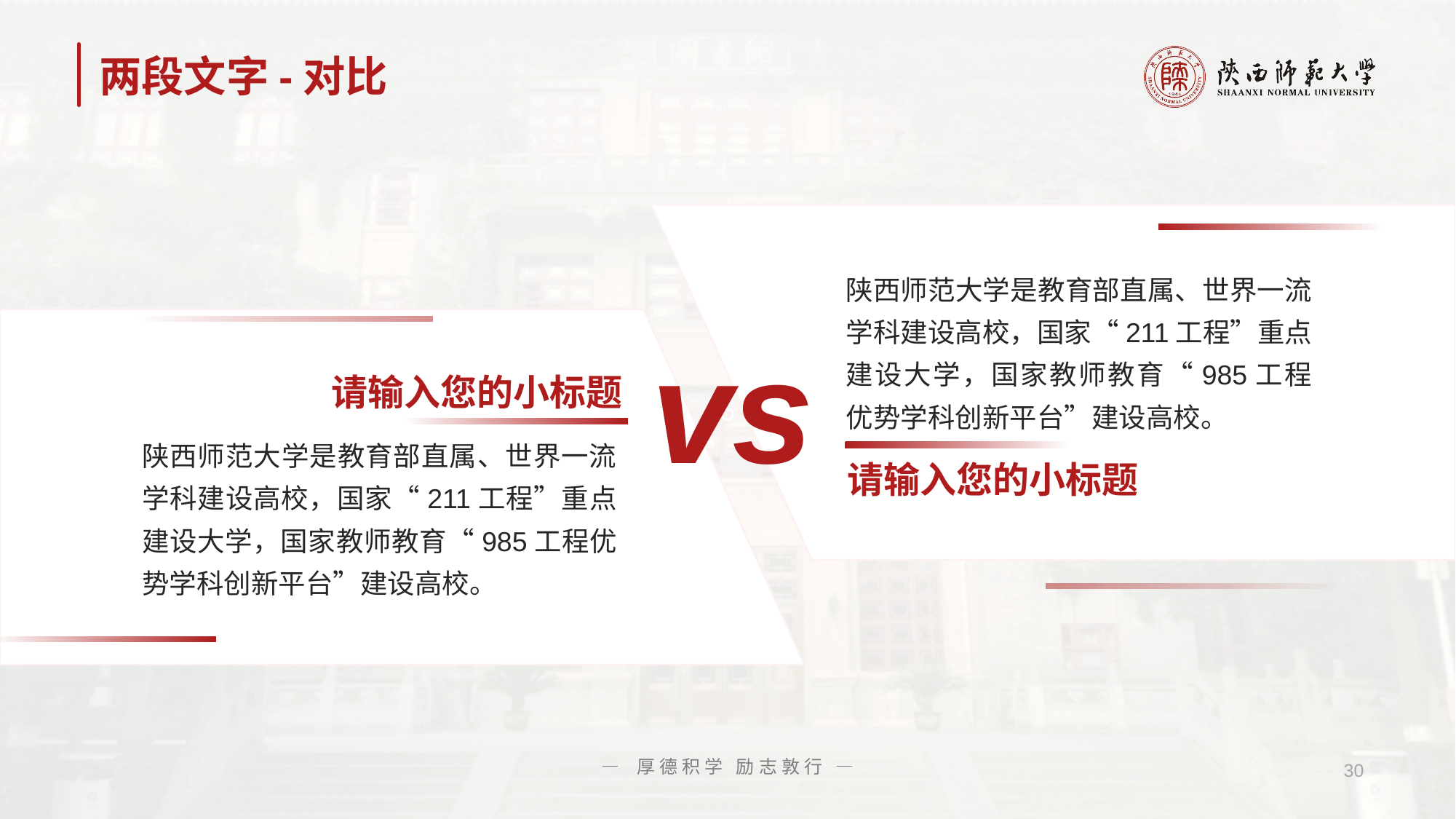

# 两段文字-对比

陕西师范大学是教育部直属、世界一流学科建设高校，国家“211工程”重点建设大学，国家教师教育“985工程优势学科创新平台”建设高校。

vs

请输入您的小标题
陕西师范大学是教育部直属、世界一流学科建设高校，国家“211工程”重点建设大学，国家教师教育“985工程优势学科创新平台”建设高校。

请输入您的小标题

— 厚德积学 励志敦行 —
30